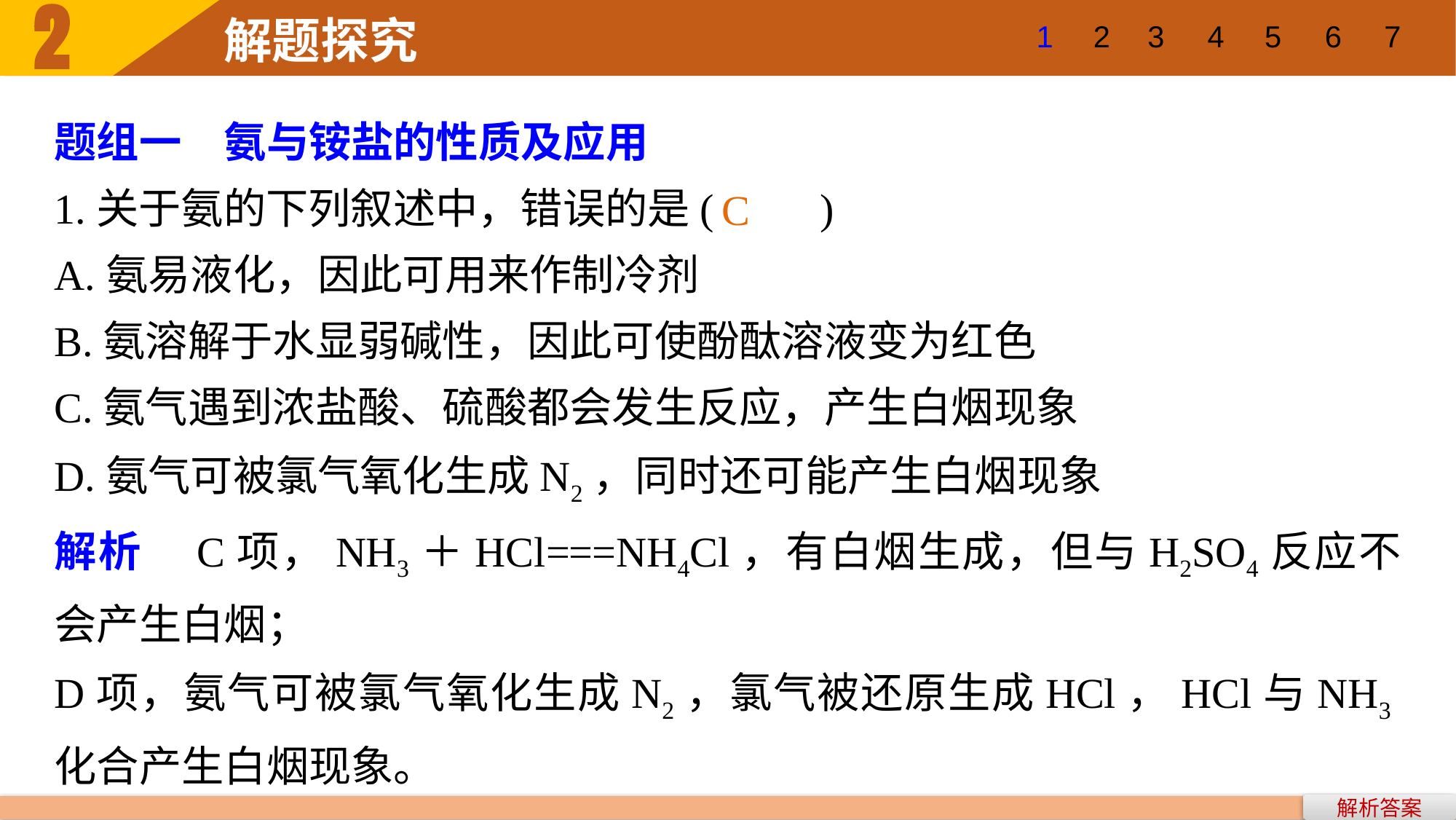

7
1
2
3
4
5
6
题组一　氨与铵盐的性质及应用
1.关于氨的下列叙述中，错误的是(　　)
A.氨易液化，因此可用来作制冷剂
B.氨溶解于水显弱碱性，因此可使酚酞溶液变为红色
C.氨气遇到浓盐酸、硫酸都会发生反应，产生白烟现象
D.氨气可被氯气氧化生成N2，同时还可能产生白烟现象
解析　C项，NH3＋HCl===NH4Cl，有白烟生成，但与H2SO4反应不会产生白烟；
D项，氨气可被氯气氧化生成N2，氯气被还原生成HCl，HCl与NH3化合产生白烟现象。
C
解析答案